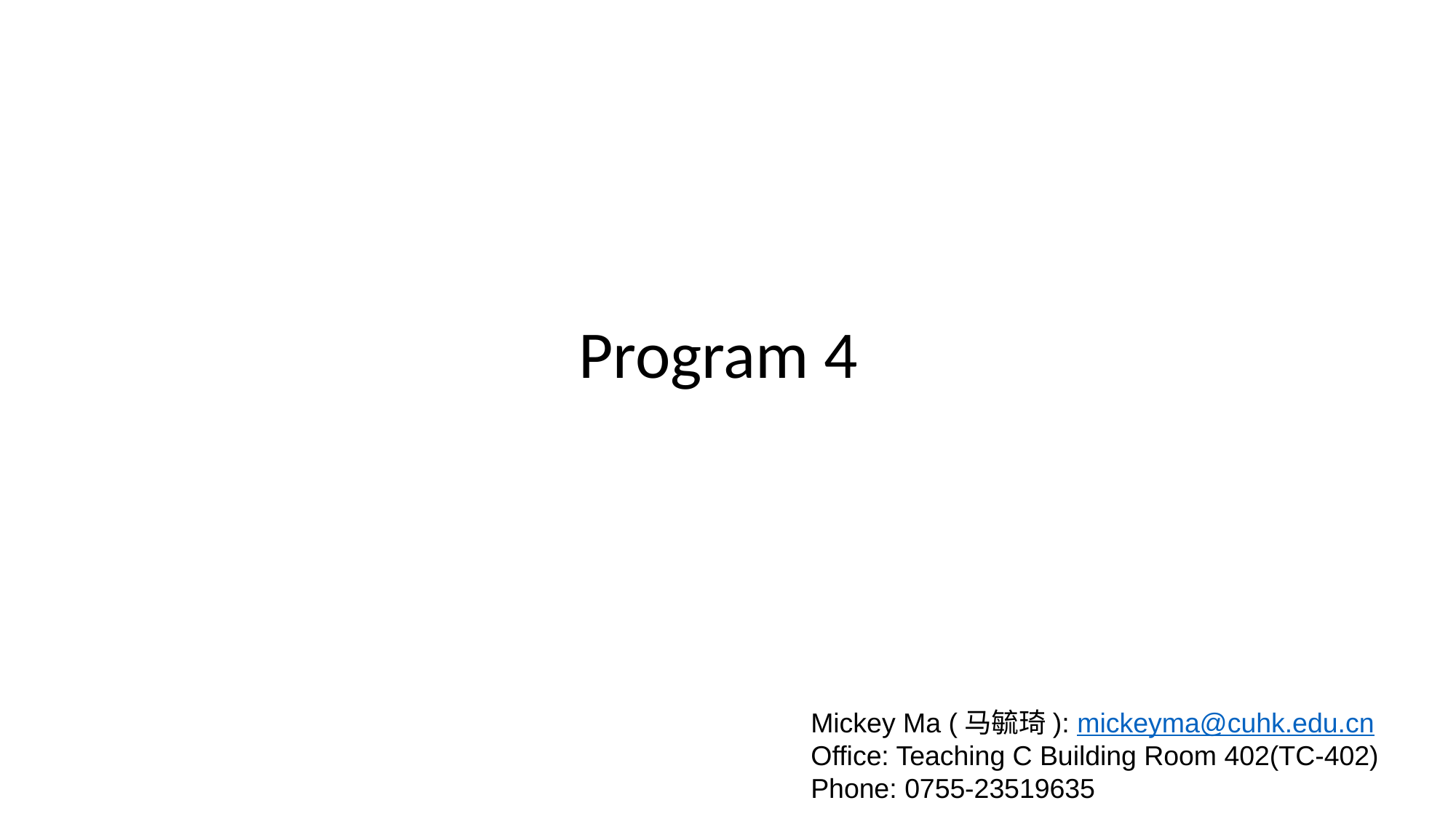

# Program 4
Mickey Ma (马毓琦): mickeyma@cuhk.edu.cn
Office: Teaching C Building Room 402(TC-402)
Phone: 0755-23519635